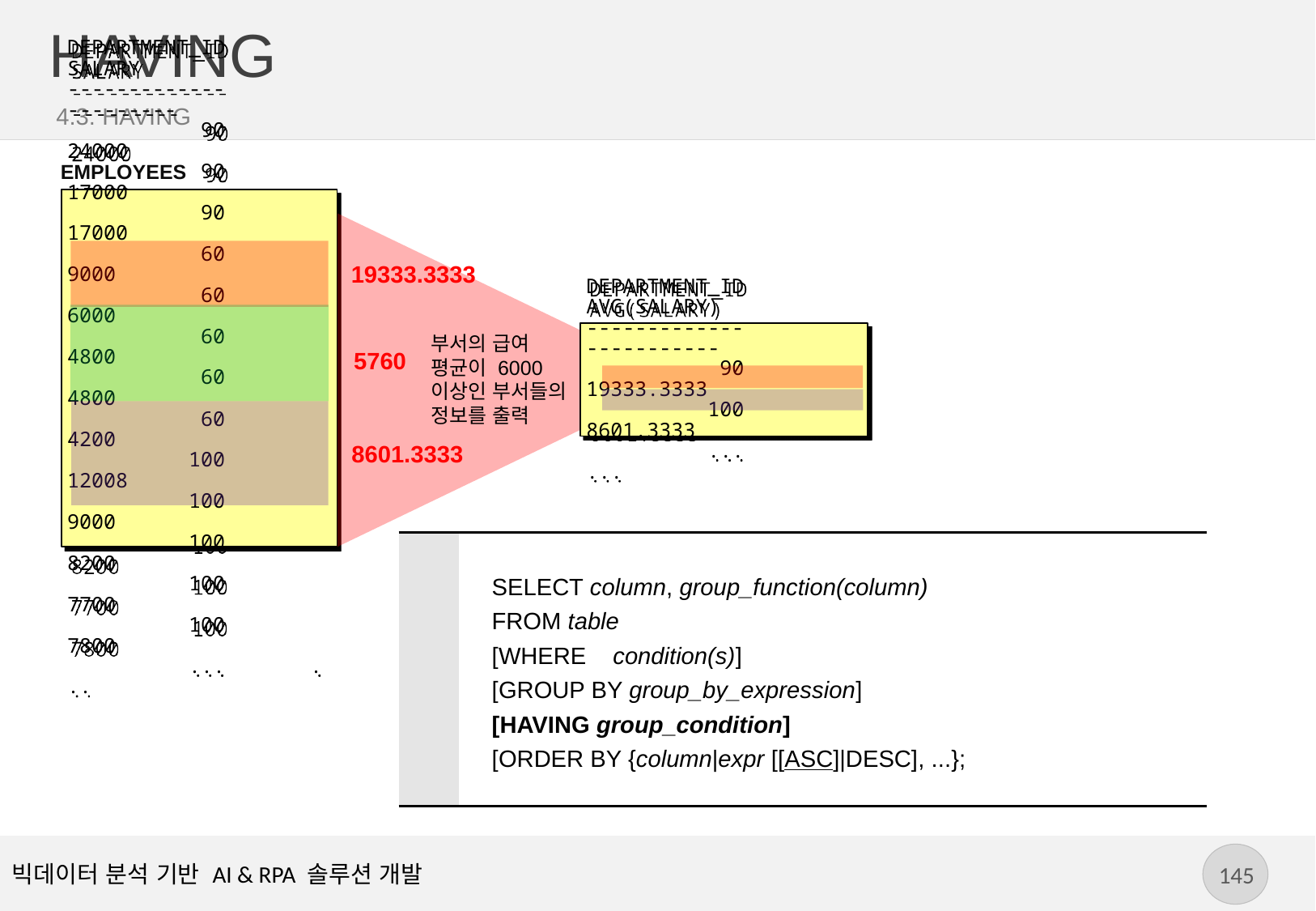

# HAVING
4.3. HAVING
EMPLOYEES
DEPARTMENT_ID    SALARY
------------- ---------
           90     24000
           90     17000
           90     17000
           60      9000
           60      6000
           60      4800
           60      4800
           60      4200
          100     12008
          100      9000
          100      8200
          100      7700
          100      7800
          ...       ...

19333.3333

부서의 급여 평균이 6000 이상인 부서들의 정보를 출력
DEPARTMENT_ID AVG(SALARY)
------------- -----------
           90  19333.3333
          100   8601.3333
          ...         ...
5760

8601.3333
|  | SELECT column, group\_function(column) FROM table [WHERE    condition(s)] [GROUP BY group\_by\_expression] [HAVING group\_condition] [ORDER BY {column|expr [[ASC]|DESC], ...}; |
| --- | --- |